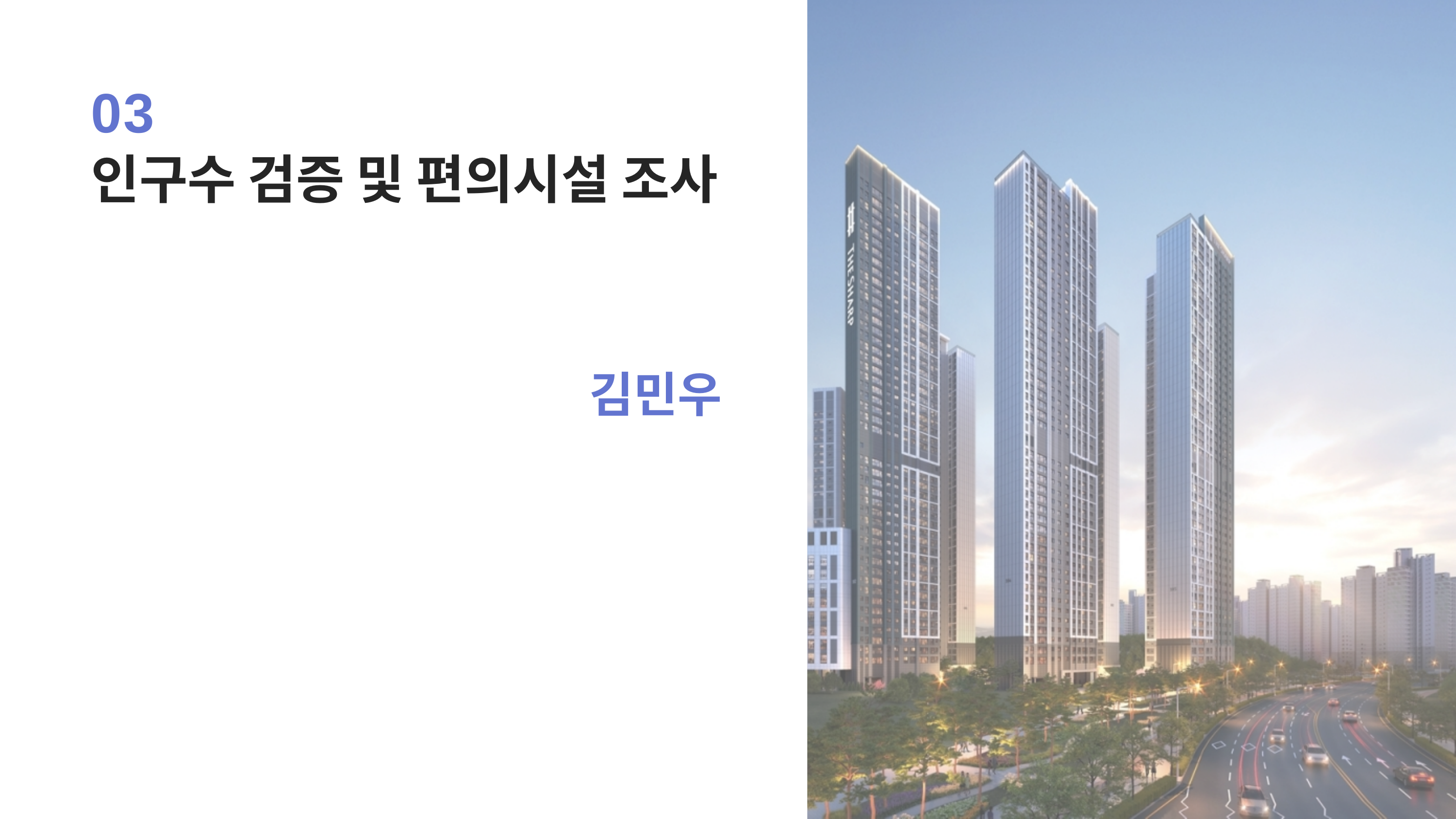

03
인구수 검증 및 편의시설 조사
김민우